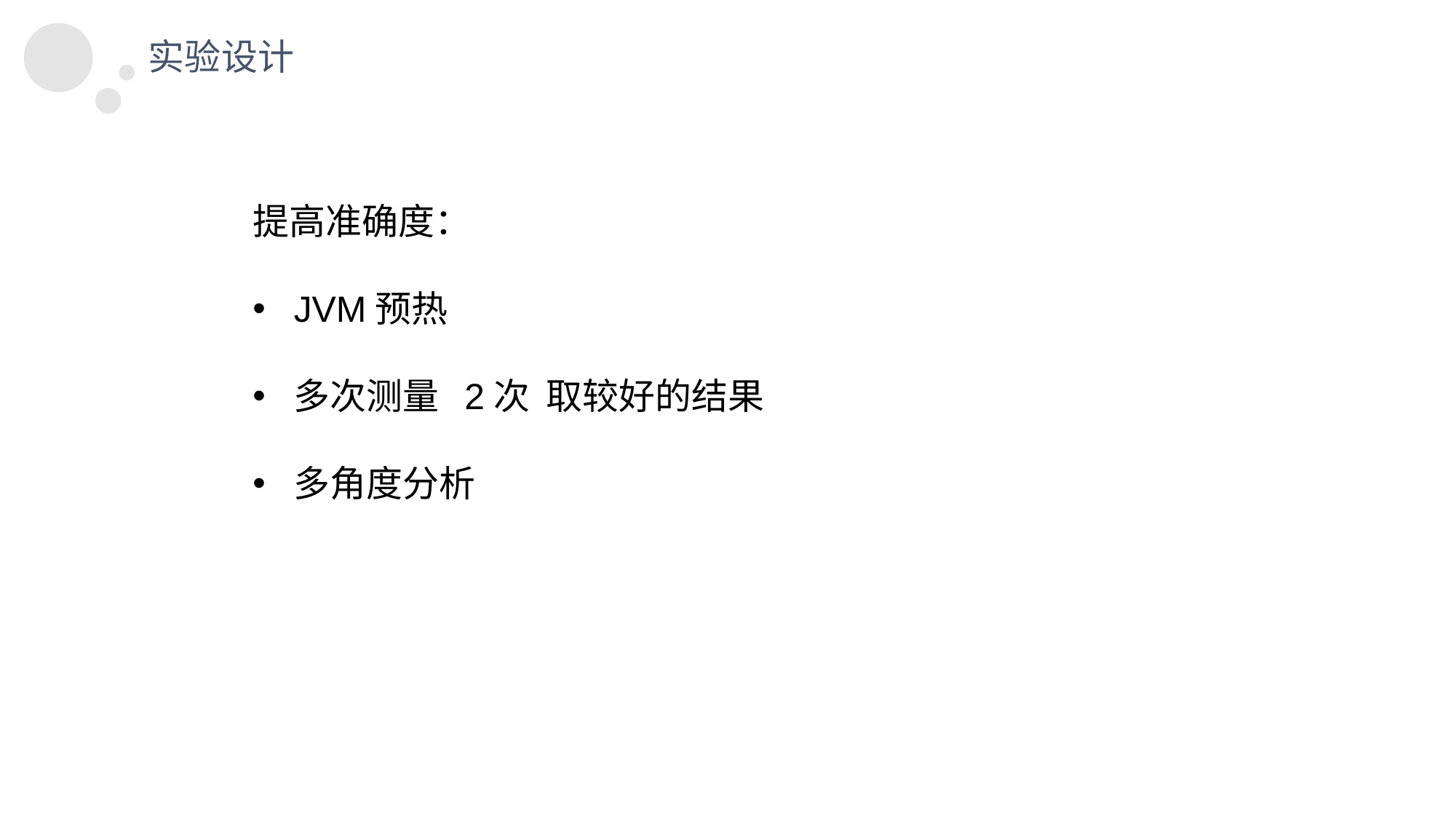

实验设计
提高准确度：

JVM预热

多次测量  2次  取较好的结果

多角度分析